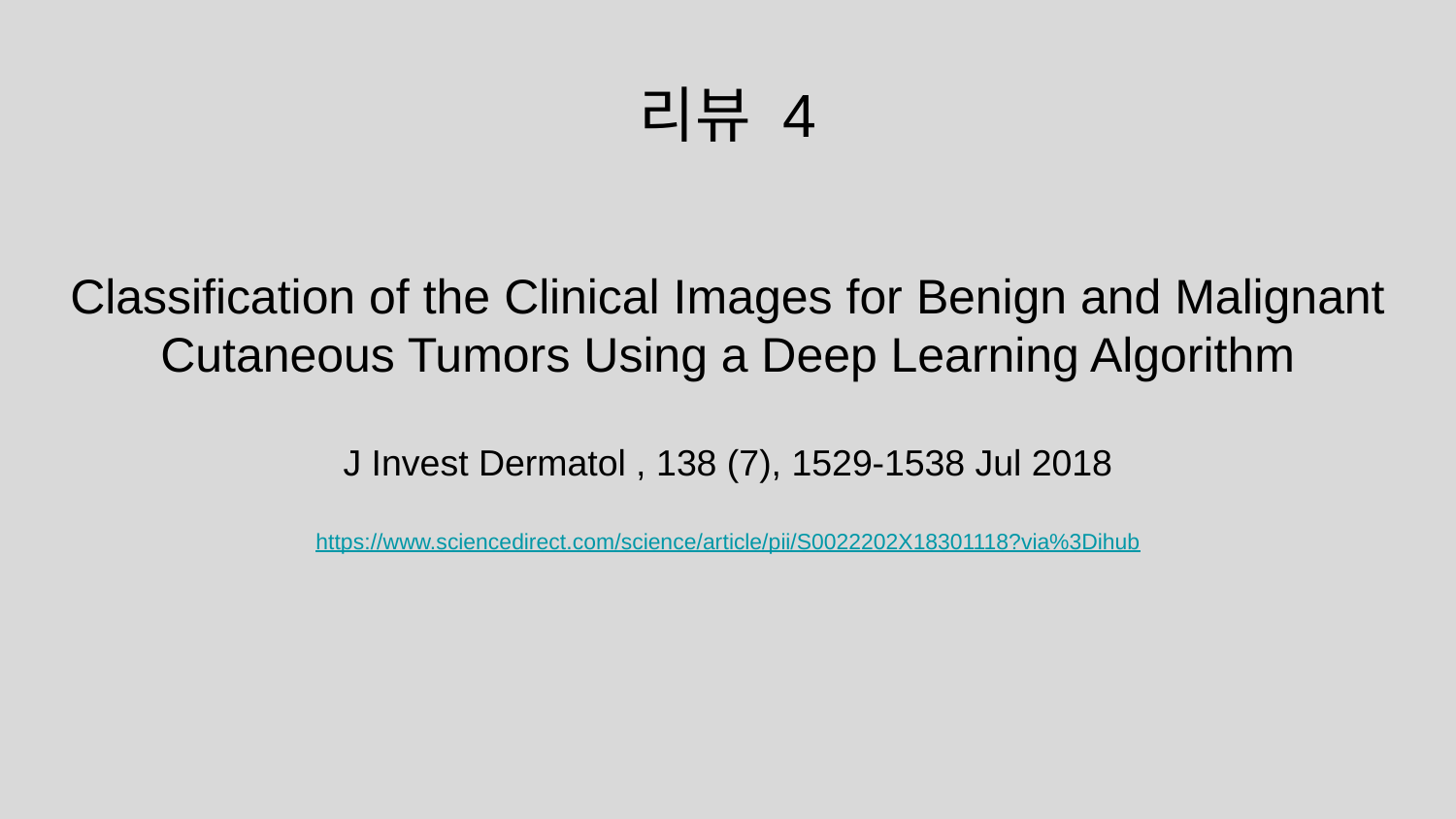

리뷰 4
# Classification of the Clinical Images for Benign and Malignant Cutaneous Tumors Using a Deep Learning Algorithm

J Invest Dermatol , 138 (7), 1529-1538 Jul 2018

https://www.sciencedirect.com/science/article/pii/S0022202X18301118?via%3Dihub